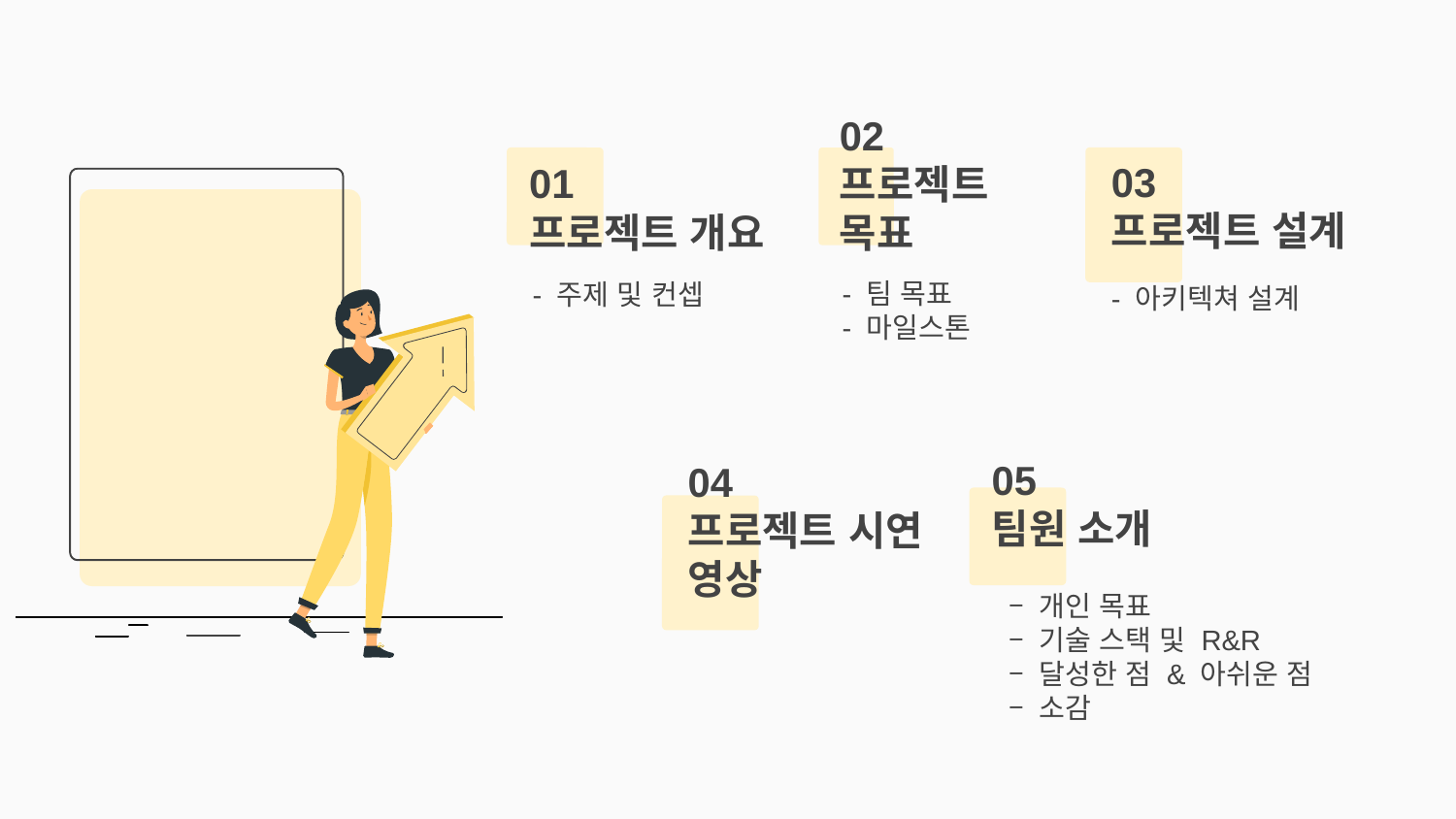

01
프로젝트 개요
- 주제 및 컨셉

02
프로젝트
목표
- 팀 목표
- 마일스톤

03
프로젝트 설계

- 아키텍쳐 설계

05
팀원 소개

– 개인 목표
– 기술 스택 및 R&R
– 달성한 점 & 아쉬운 점
– 소감

04
프로젝트 시연 영상